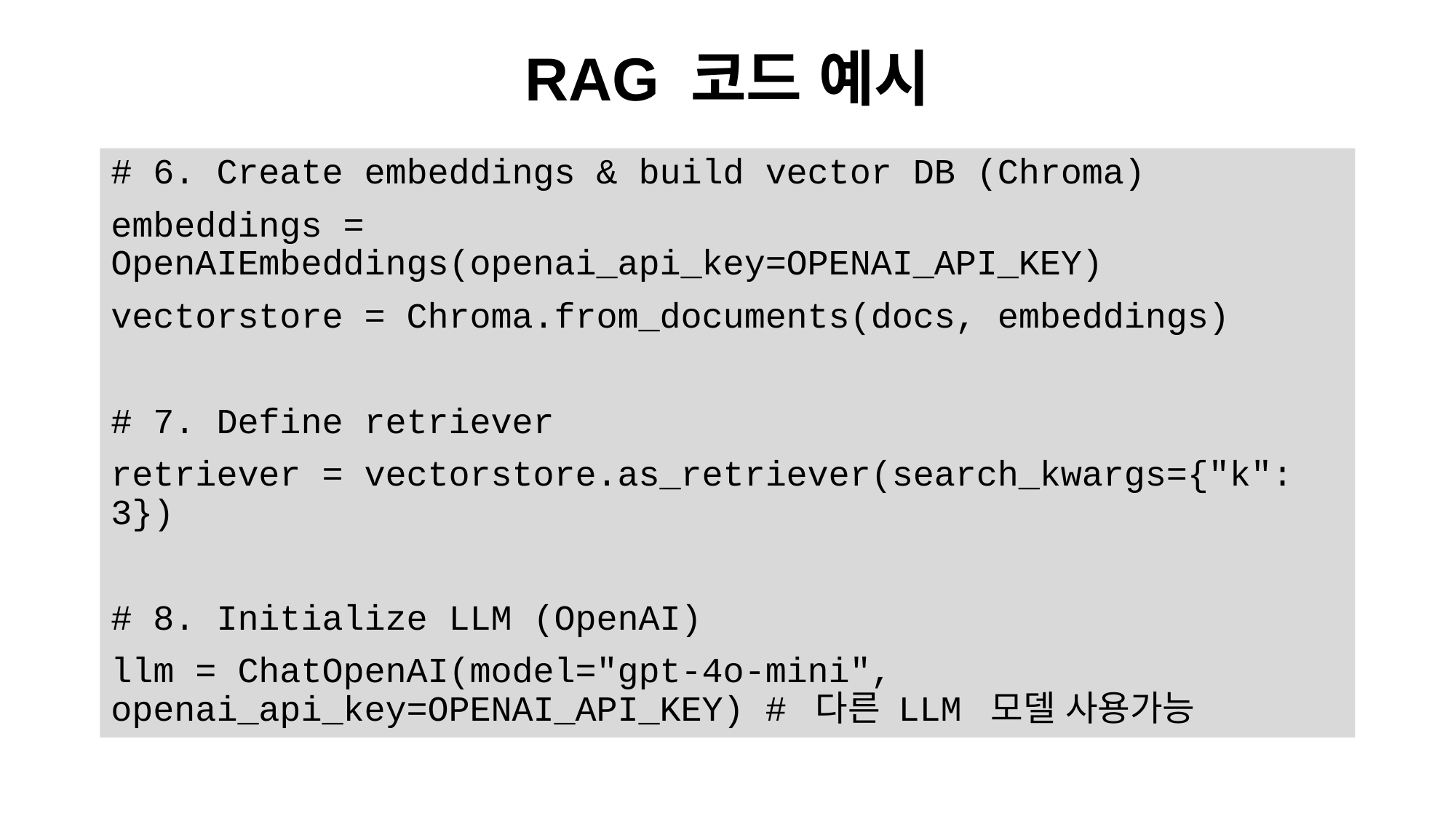

# RAG 코드 예시
# 6. Create embeddings & build vector DB (Chroma)
embeddings = OpenAIEmbeddings(openai_api_key=OPENAI_API_KEY)
vectorstore = Chroma.from_documents(docs, embeddings)

# 7. Define retriever
retriever = vectorstore.as_retriever(search_kwargs={"k": 3})

# 8. Initialize LLM (OpenAI)
llm = ChatOpenAI(model="gpt-4o-mini", openai_api_key=OPENAI_API_KEY) # 다른 LLM 모델 사용가능